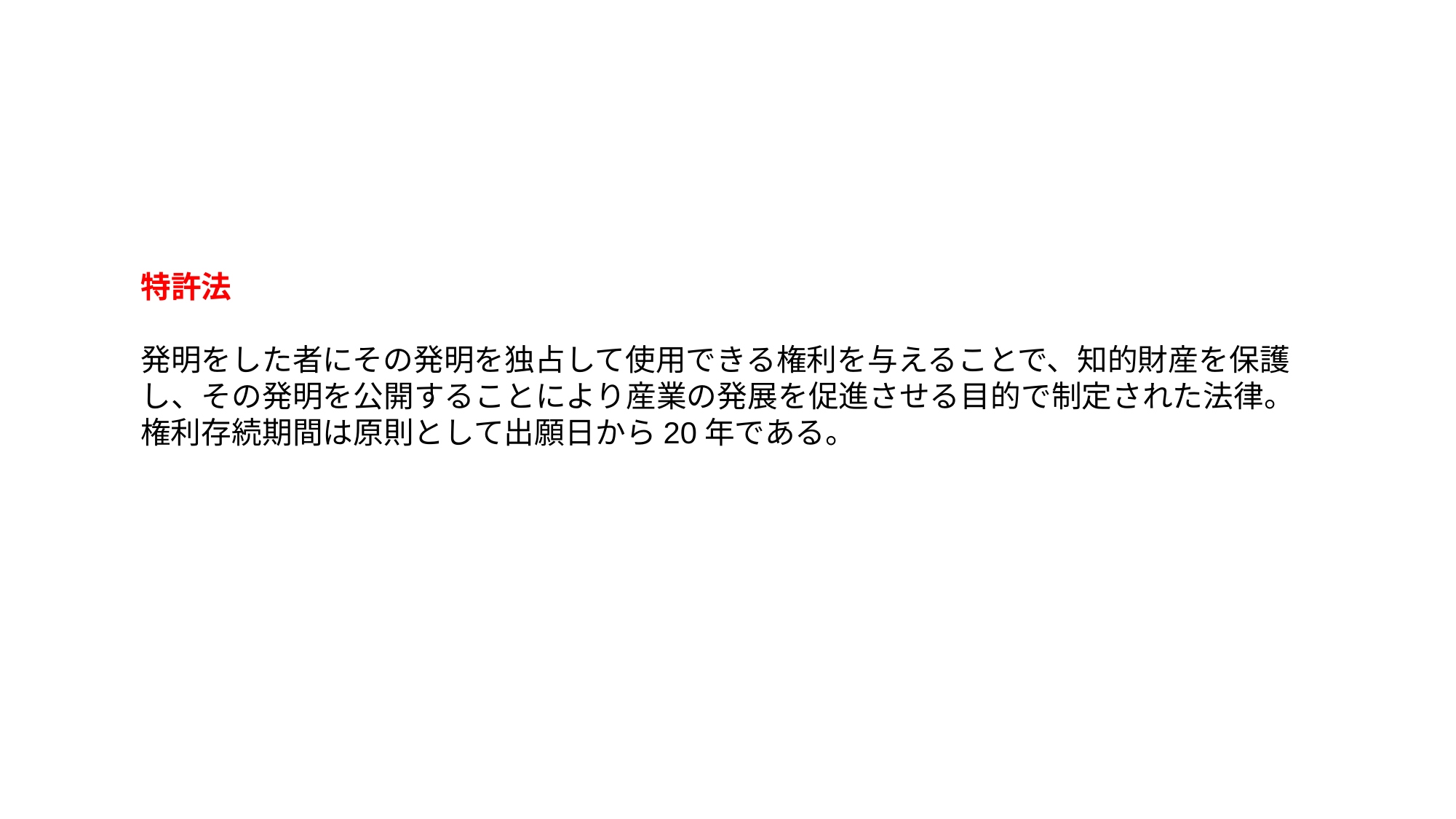

特許法

発明をした者にその発明を独占して使用できる権利を与えることで、知的財産を保護し、その発明を公開することにより産業の発展を促進させる目的で制定された法律。権利存続期間は原則として出願日から20年である。